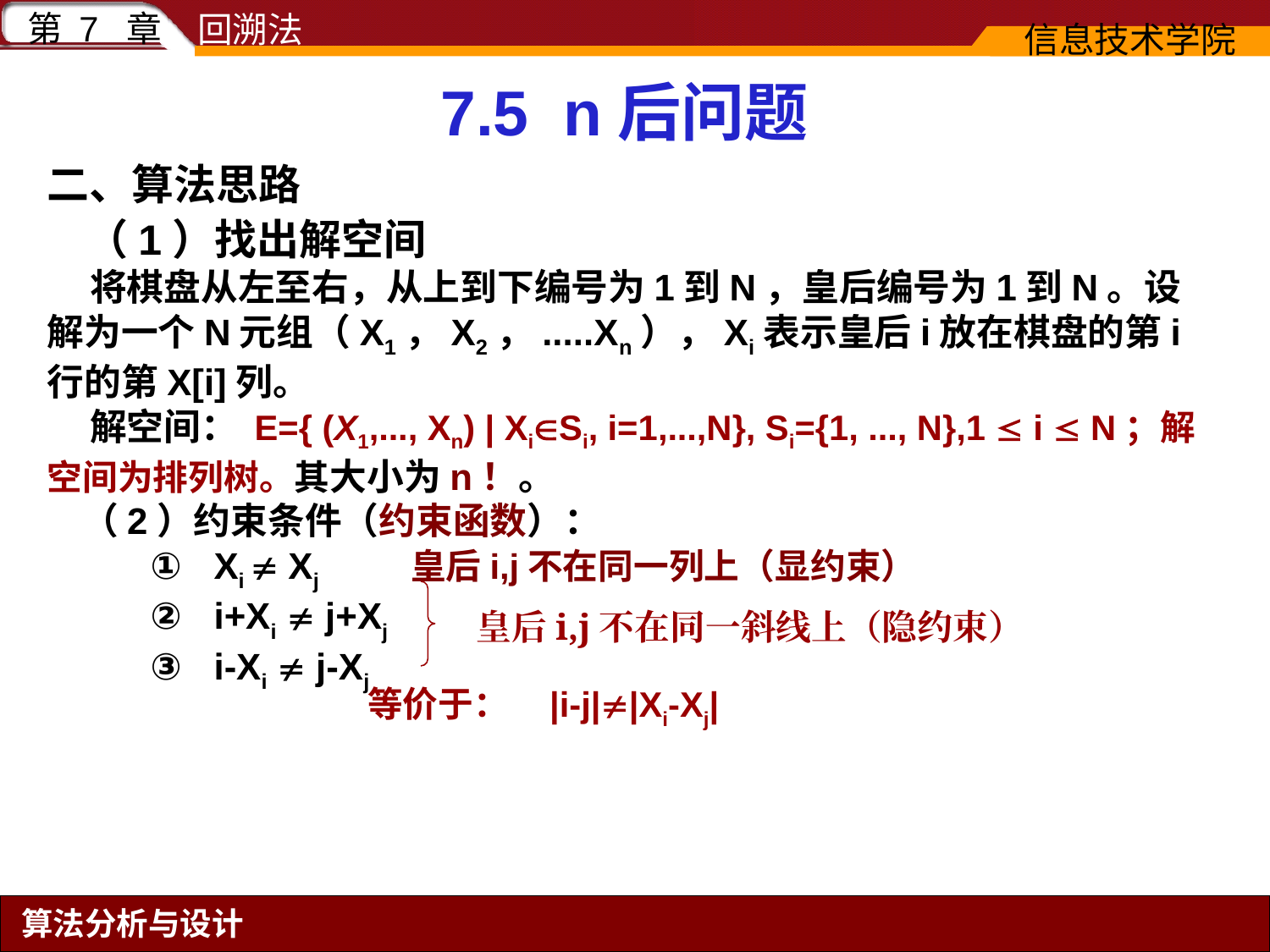

7.5  n后问题
二、算法思路
   （1）找出解空间
    将棋盘从左至右，从上到下编号为1到N，皇后编号为1到N。设解为一个N元组（X1，X2，.....Xn），Xi表示皇后i放在棋盘的第i行的第X[i]列。
    解空间： E={ (X1,..., Xn) | Xi∈Si, i=1,...,N}, Si={1, ..., N},1 ≤ i ≤ N；解空间为排列树。其大小为n！。
   （2）约束条件（约束函数）：
Xi ≠ Xj        皇后i,j不在同一列上（显约束）
i+Xi ≠ j+Xj
i-Xi ≠ j-Xj

皇后i,j不在同一斜线上（隐约束）
等价于：    |i-j|≠|Xi-Xj|